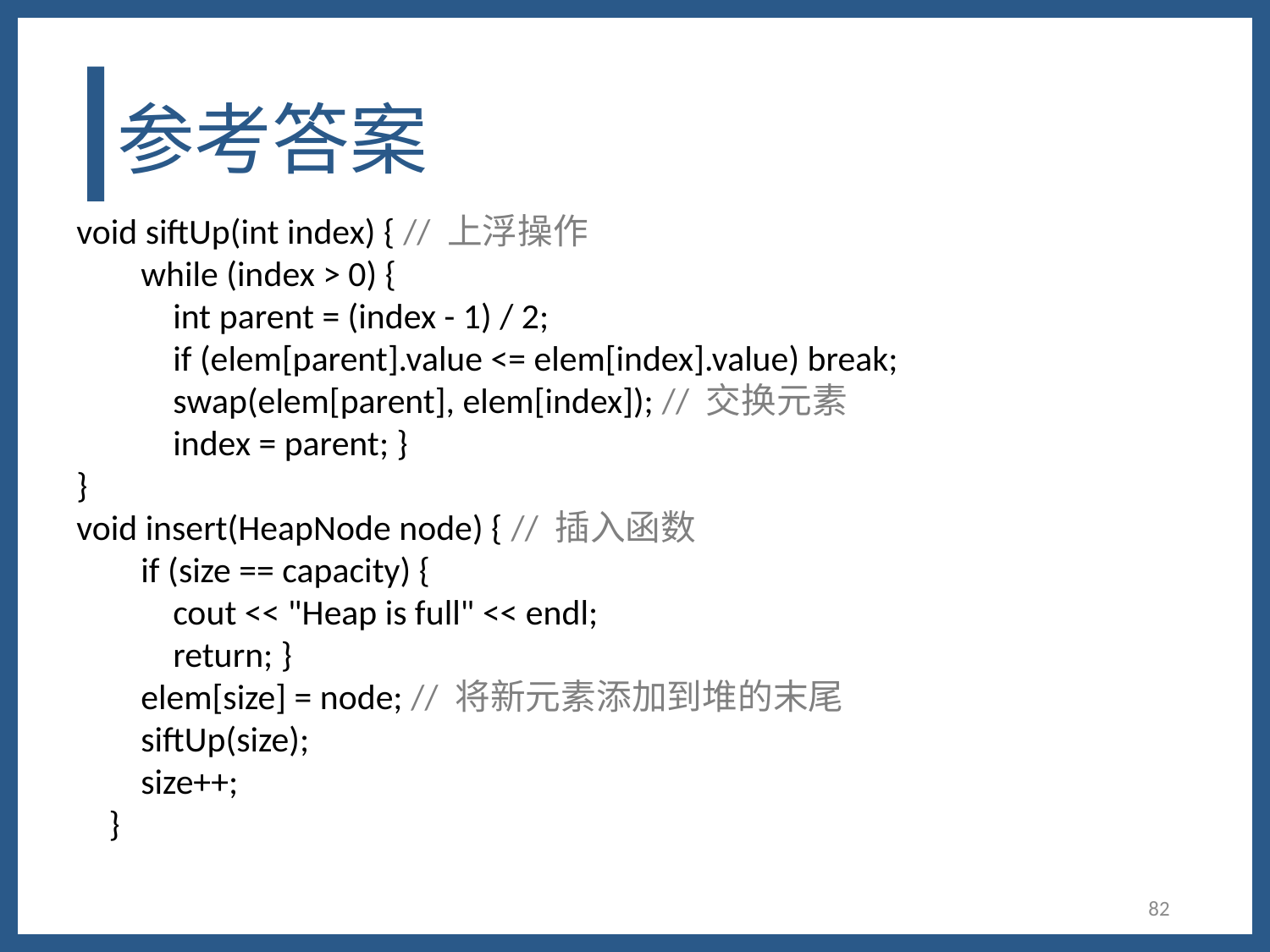

# 参考答案
void siftUp(int index) { // 上浮操作
        while (index > 0) {
            int parent = (index - 1) / 2;
            if (elem[parent].value <= elem[index].value) break;
            swap(elem[parent], elem[index]); // 交换元素
            index = parent; }
}
void insert(HeapNode node) { // 插入函数
        if (size == capacity) {
            cout << "Heap is full" << endl;
            return; }
        elem[size] = node; // 将新元素添加到堆的末尾
        siftUp(size);
        size++;
    }
82